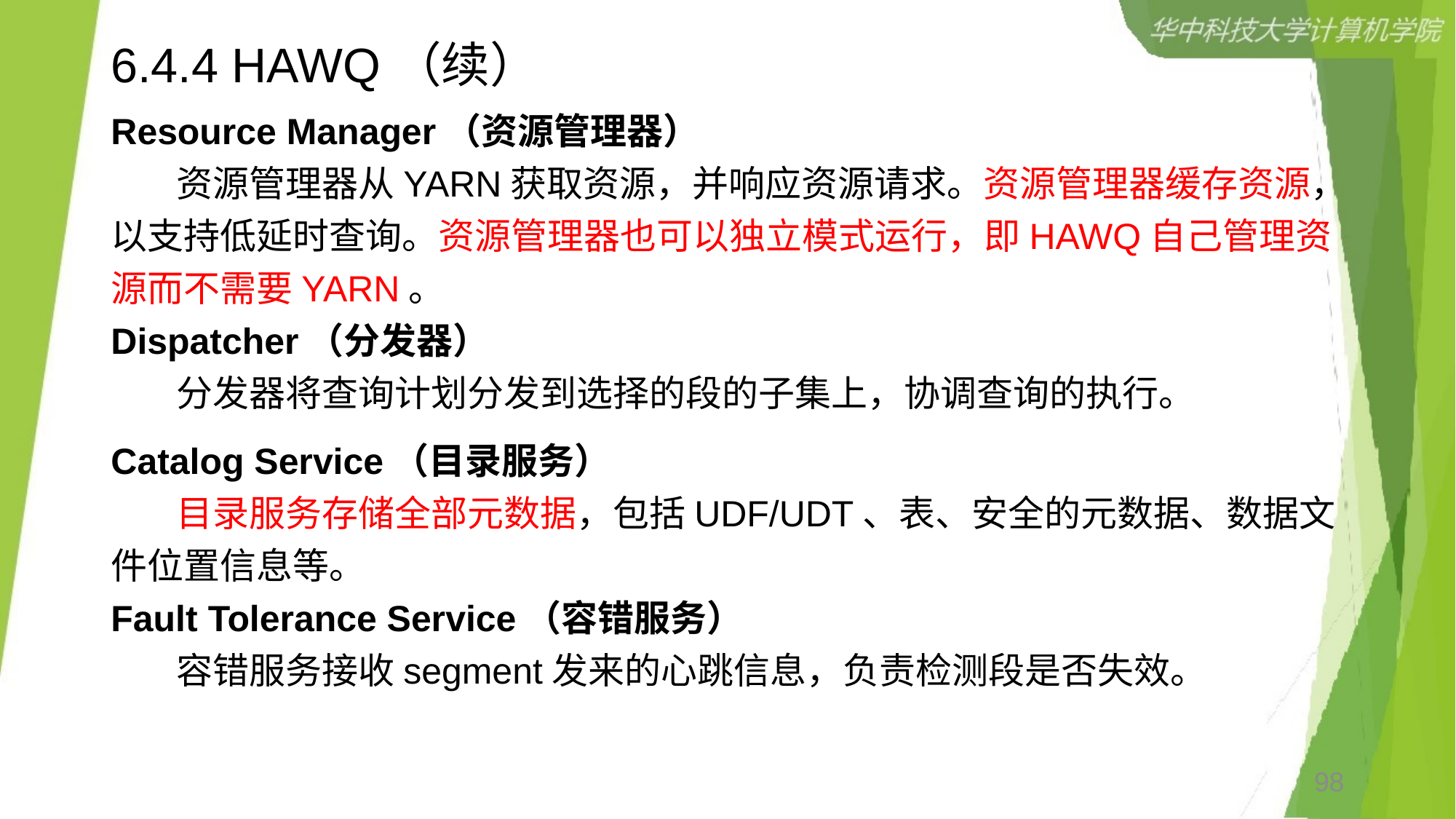

# 6.4.4 HAWQ（续）
Resource Manager（资源管理器）
        资源管理器从YARN获取资源，并响应资源请求。资源管理器缓存资源，以支持低延时查询。资源管理器也可以独立模式运行，即HAWQ自己管理资源而不需要YARN。
Dispatcher（分发器）
        分发器将查询计划分发到选择的段的子集上，协调查询的执行。
Catalog Service（目录服务）
        目录服务存储全部元数据，包括UDF/UDT、表、安全的元数据、数据文件位置信息等。
Fault Tolerance Service（容错服务）
        容错服务接收segment发来的心跳信息，负责检测段是否失效。
98